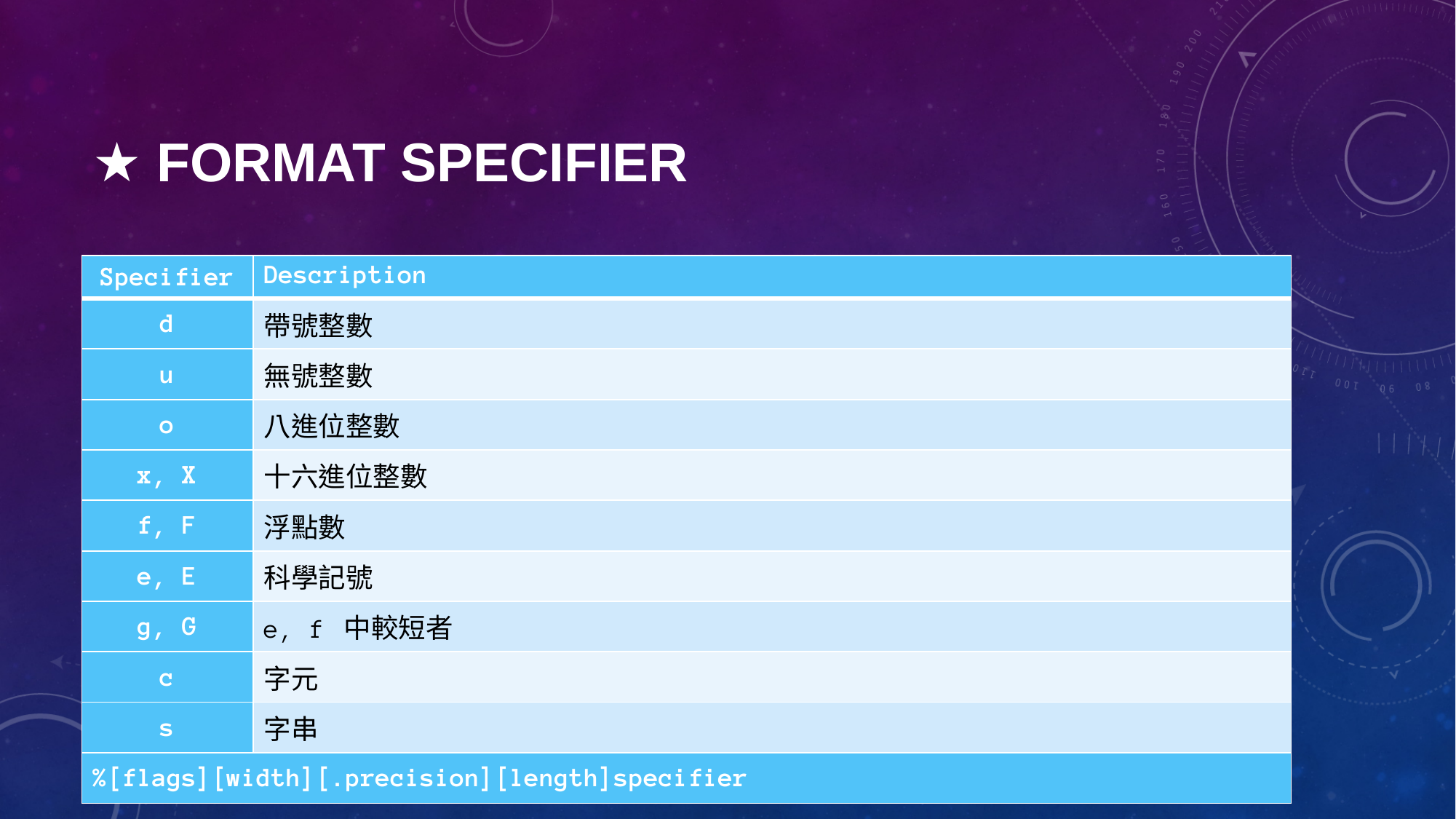

# ★ Format Specifier
| Specifier | Description |
| --- | --- |
| d | 帶號整數 |
| u | 無號整數 |
| o | 八進位整數 |
| x, X | 十六進位整數 |
| f, F | 浮點數 |
| e, E | 科學記號 |
| g, G | e, f 中較短者 |
| c | 字元 |
| s | 字串 |
| %[flags][width][.precision][length]specifier |  |
感謝星城數位科技的慷慨資助使敝社得以順利運作
30